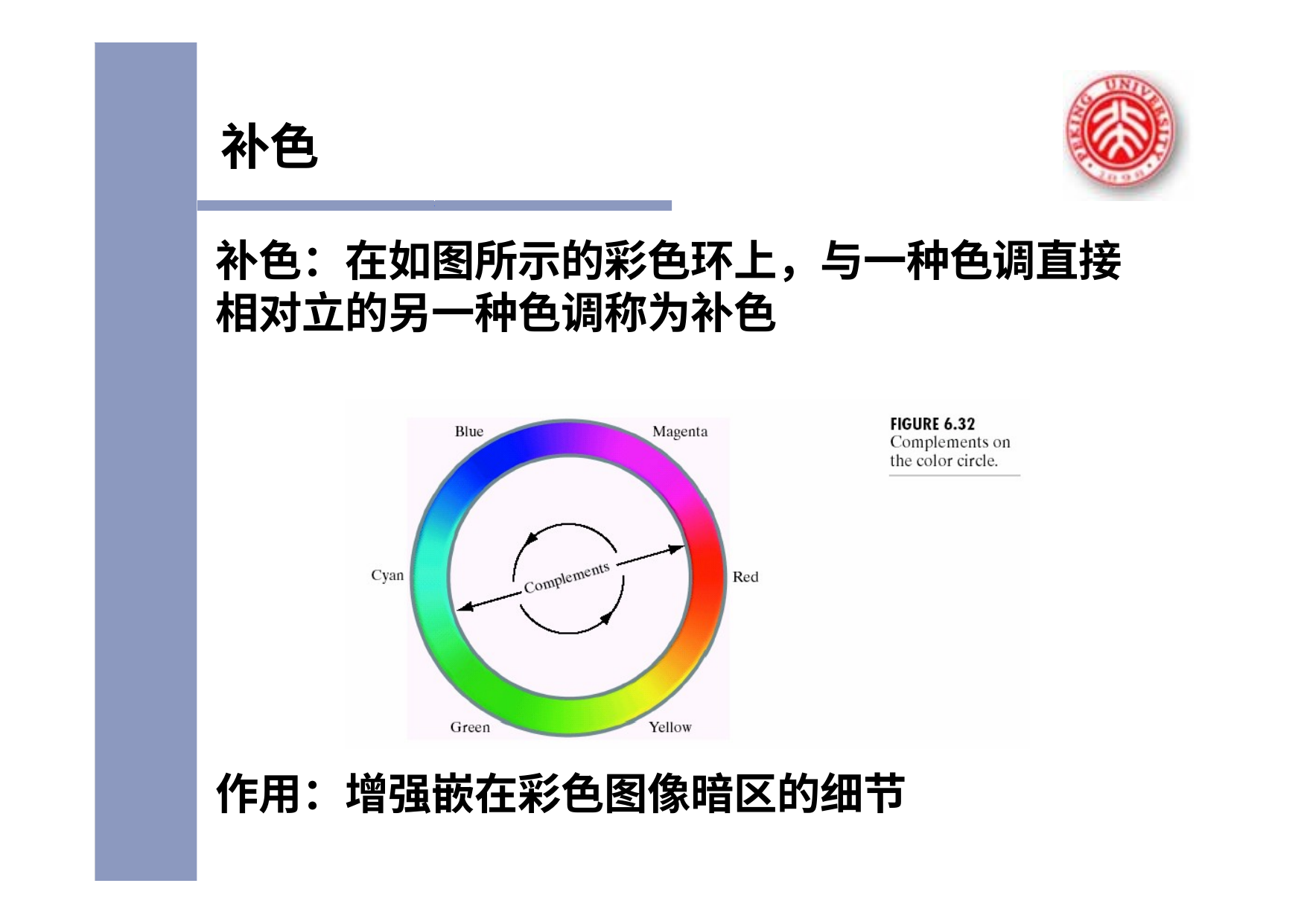

补色

# 补色：在如图所示的彩色环上，与一种色调直接 相对立的另一种色调称为补色

作用：增强嵌在彩色图像暗区的细节